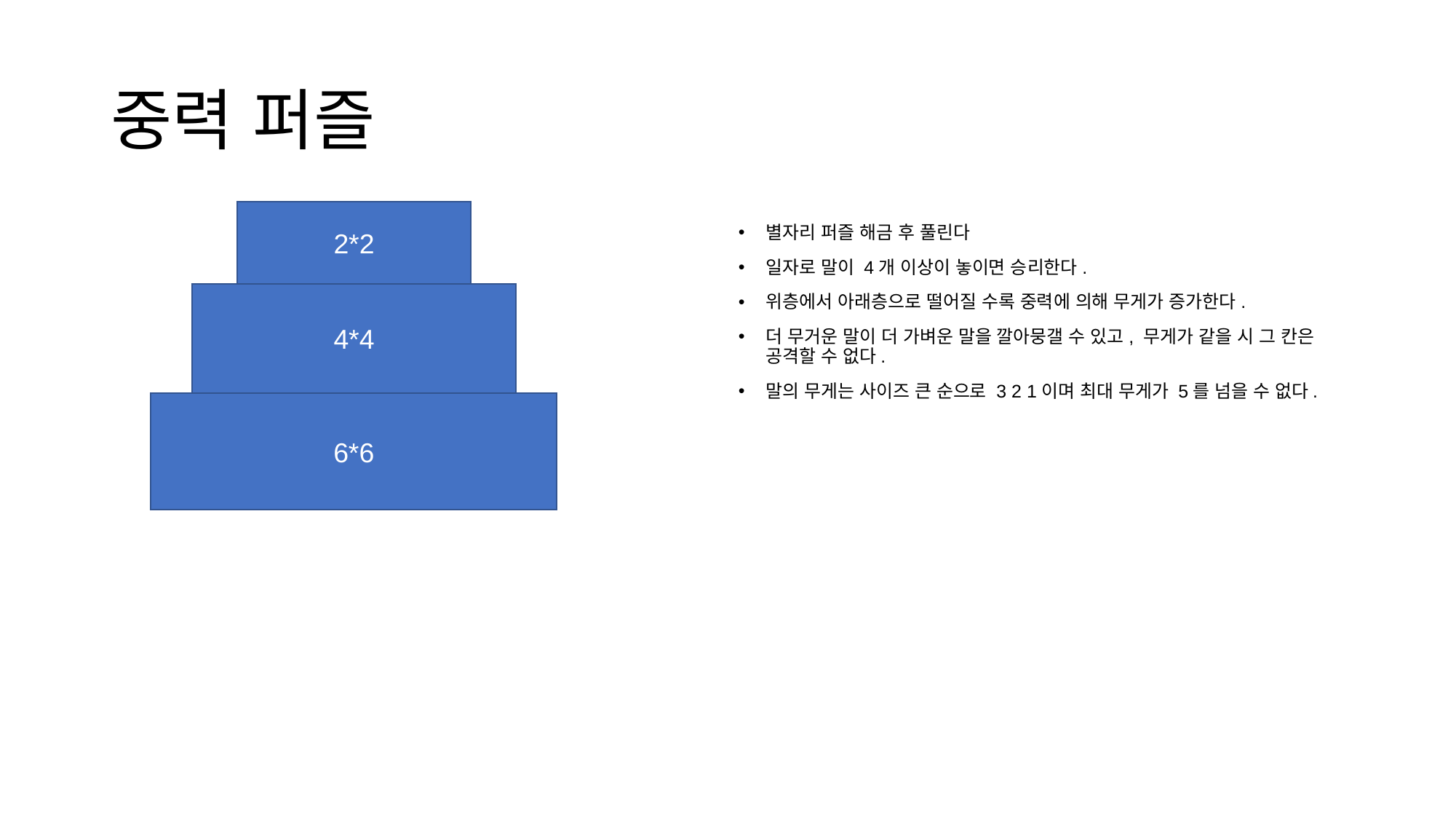

# 중력 퍼즐
2*2
별자리 퍼즐 해금 후 풀린다
일자로 말이 4개 이상이 놓이면 승리한다.
위층에서 아래층으로 떨어질 수록 중력에 의해 무게가 증가한다.
더 무거운 말이 더 가벼운 말을 깔아뭉갤 수 있고, 무게가 같을 시 그 칸은 공격할 수 없다.
말의 무게는 사이즈 큰 순으로 3 2 1이며 최대 무게가 5를 넘을 수 없다.

4*4
6*6